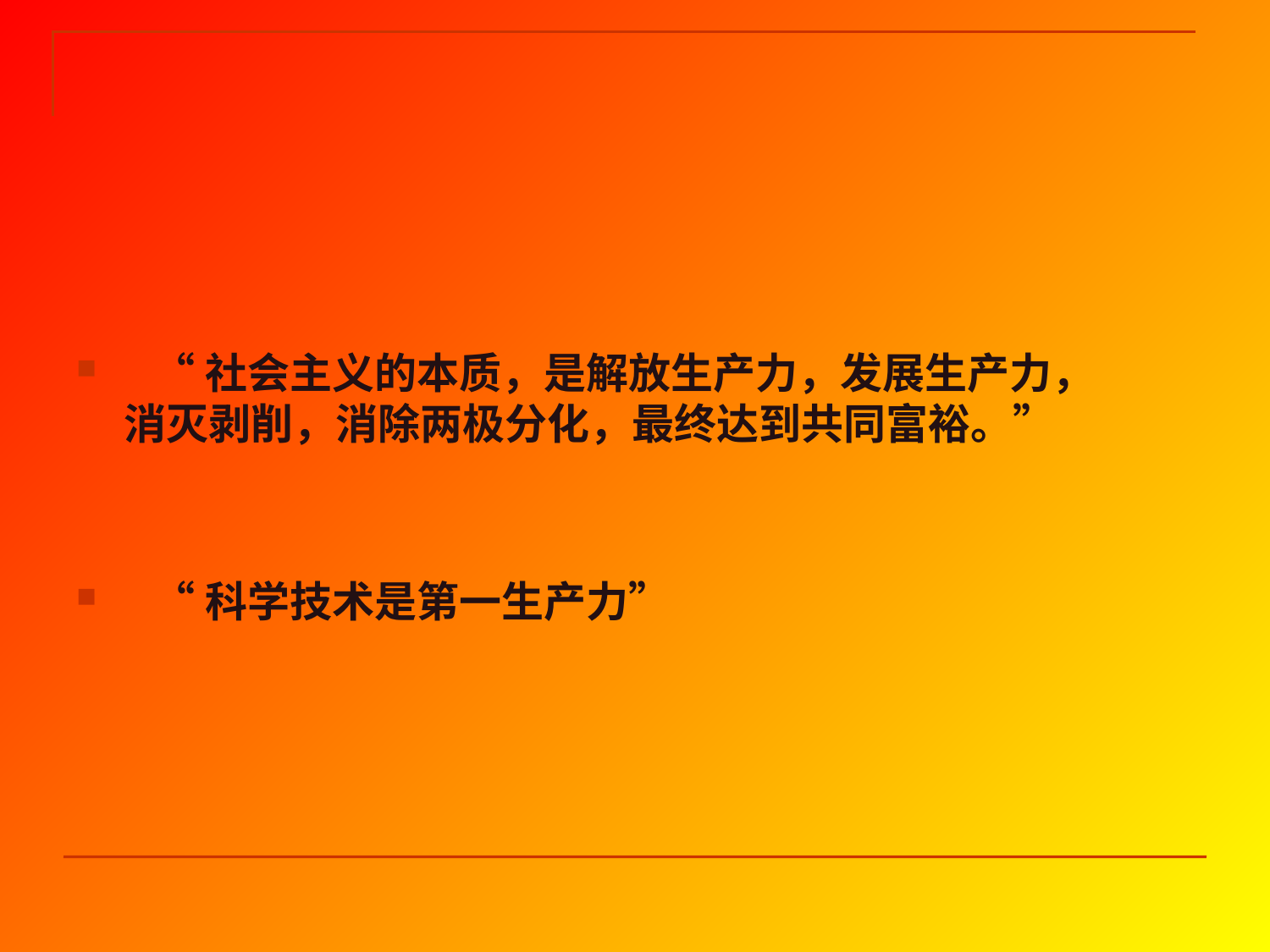

#

   “社会主义的本质，是解放生产力，发展生产力，消灭剥削，消除两极分化，最终达到共同富裕。”

   “科学技术是第一生产力”